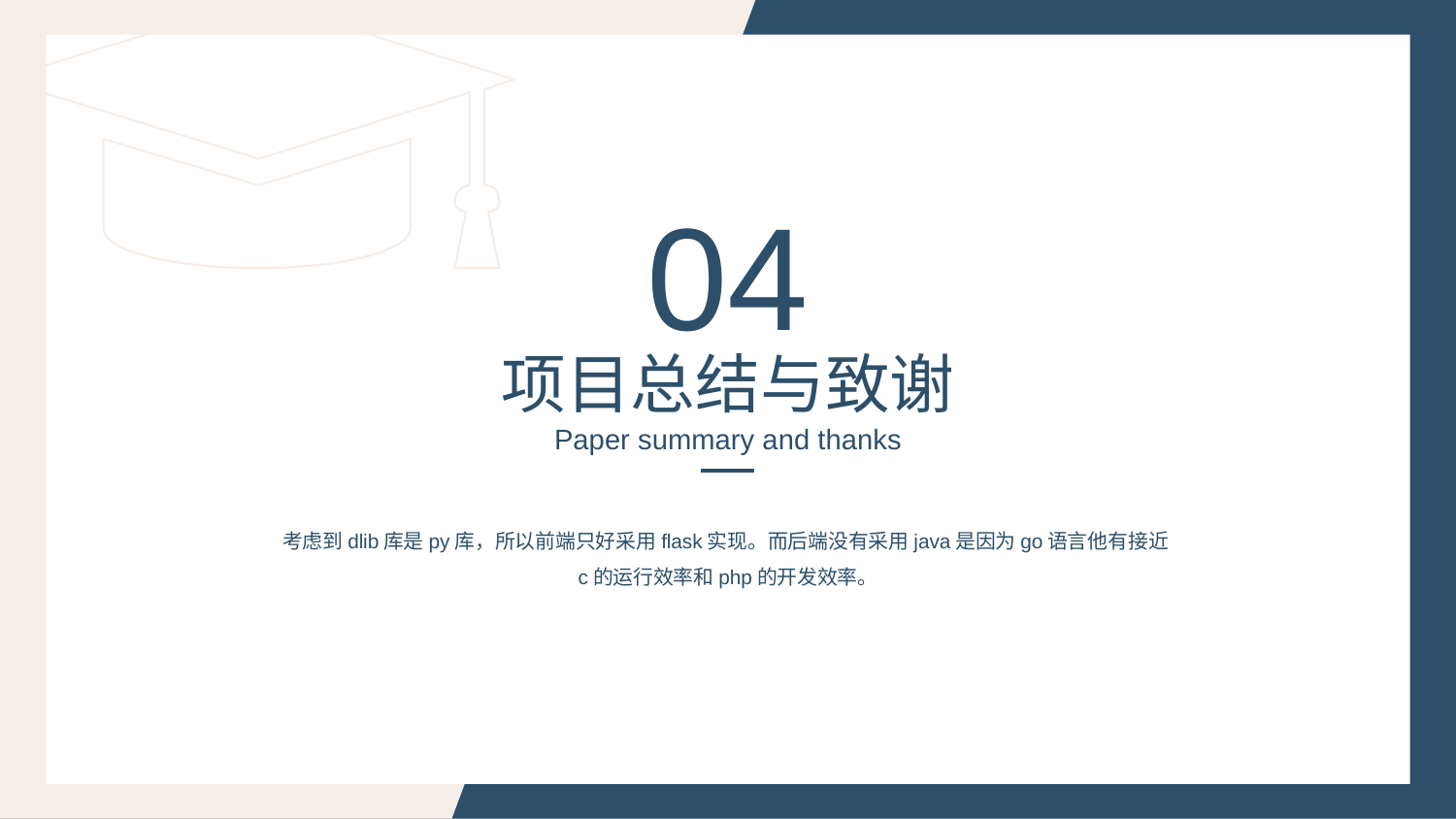

04
项目总结与致谢
Paper summary and thanks
考虑到dlib库是py库，所以前端只好采用flask实现。而后端没有采用java是因为go语言他有接近c的运行效率和php的开发效率。